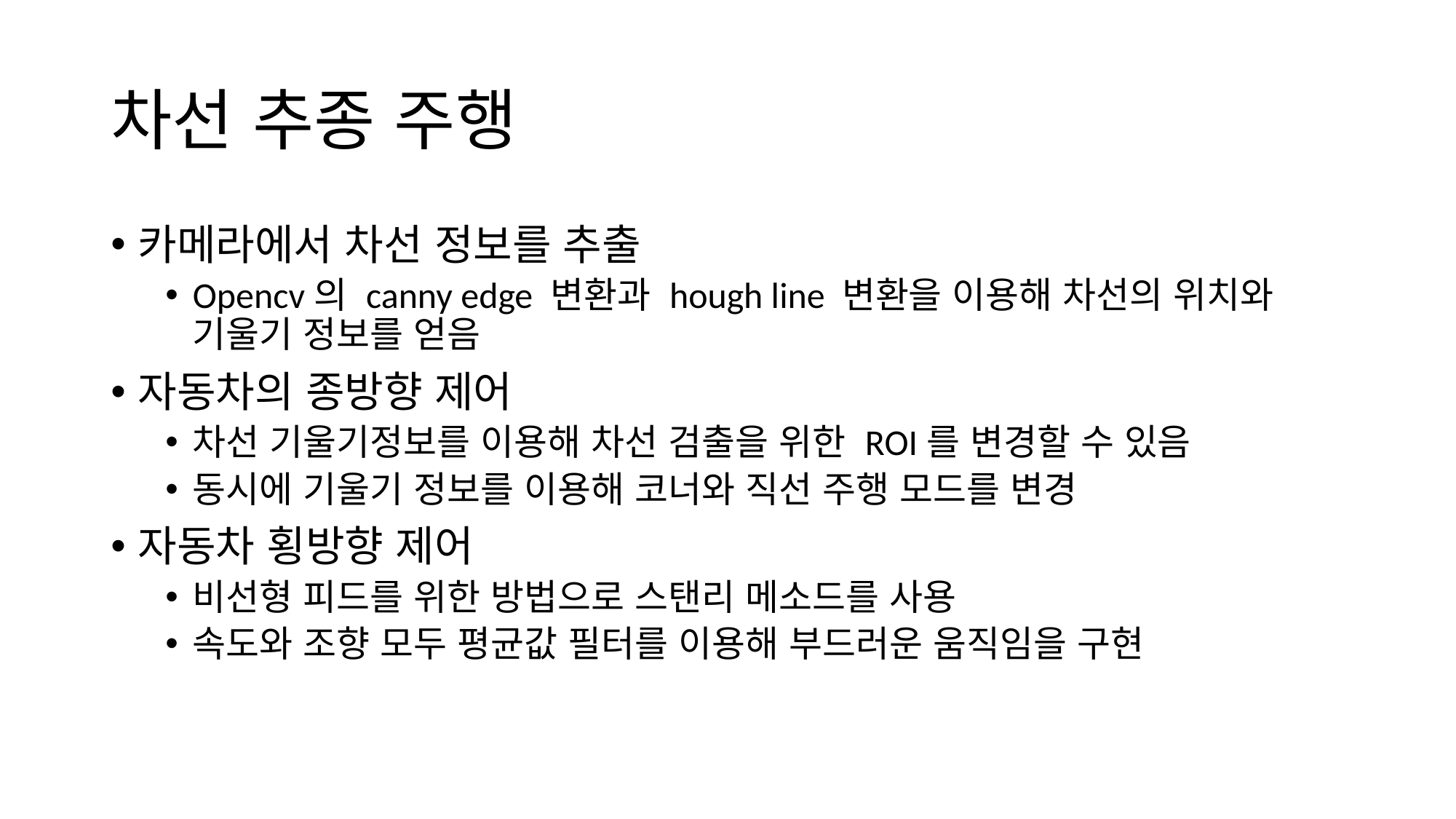

# 차선 추종 주행
카메라에서 차선 정보를 추출
Opencv의 canny edge 변환과 hough line 변환을 이용해 차선의 위치와 기울기 정보를 얻음
자동차의 종방향 제어
차선 기울기정보를 이용해 차선 검출을 위한 ROI를 변경할 수 있음
동시에 기울기 정보를 이용해 코너와 직선 주행 모드를 변경
자동차 횡방향 제어
비선형 피드를 위한 방법으로 스탠리 메소드를 사용
속도와 조향 모두 평균값 필터를 이용해 부드러운 움직임을 구현